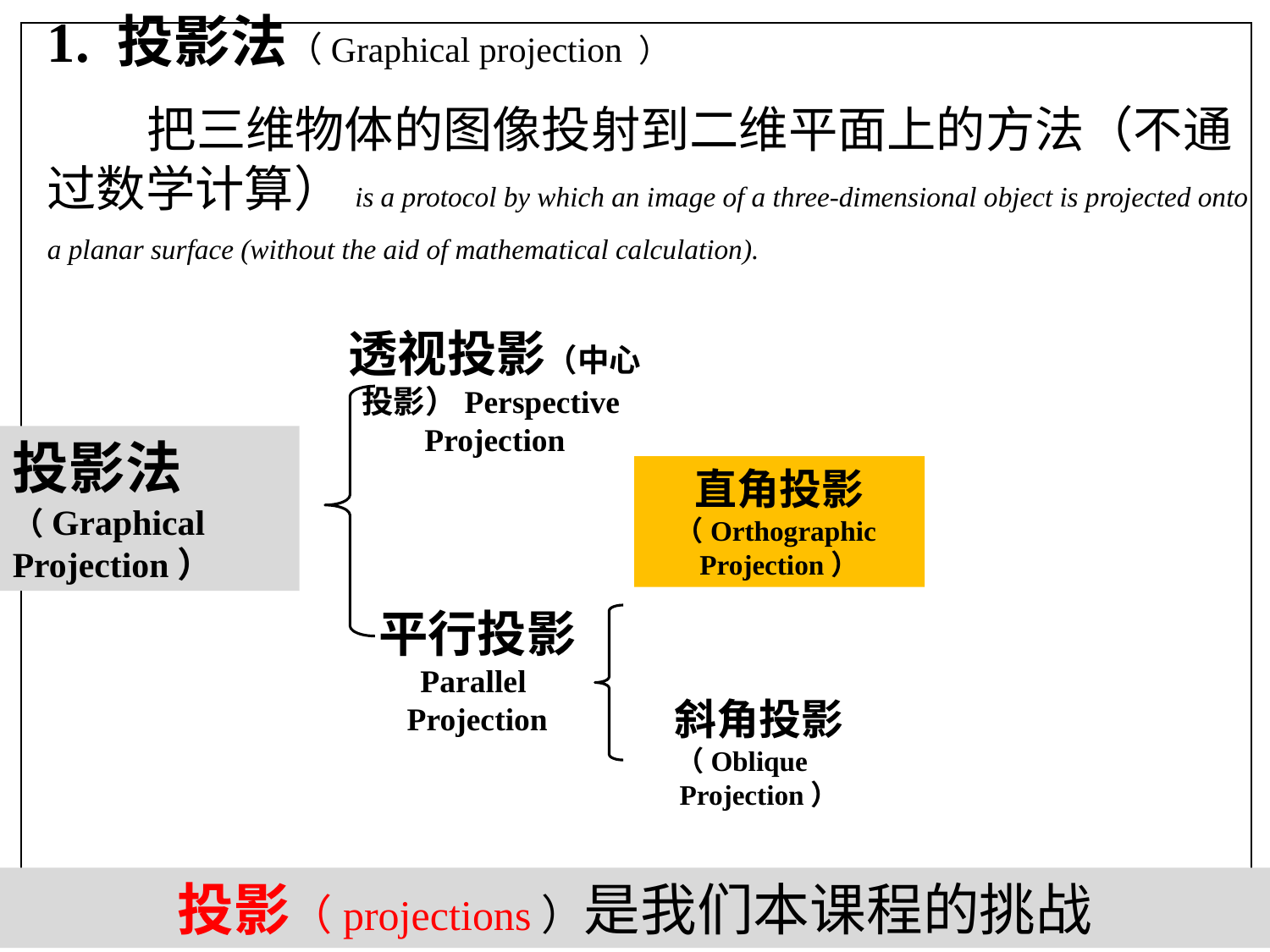

1. 投影法（Graphical projection ）
        把三维物体的图像投射到二维平面上的方法（不通过数学计算）is a protocol by which an image of a three-dimensional object is projected onto a planar surface (without the aid of mathematical calculation).
透视投影（中心投影）Perspective
Projection
平行投影
Parallel
Projection

投影法（Graphical
Projection）
直角投影（Orthographic
Projection）

斜角投影
（Oblique      Projection）
投影（projections）是我们本课程的挑战